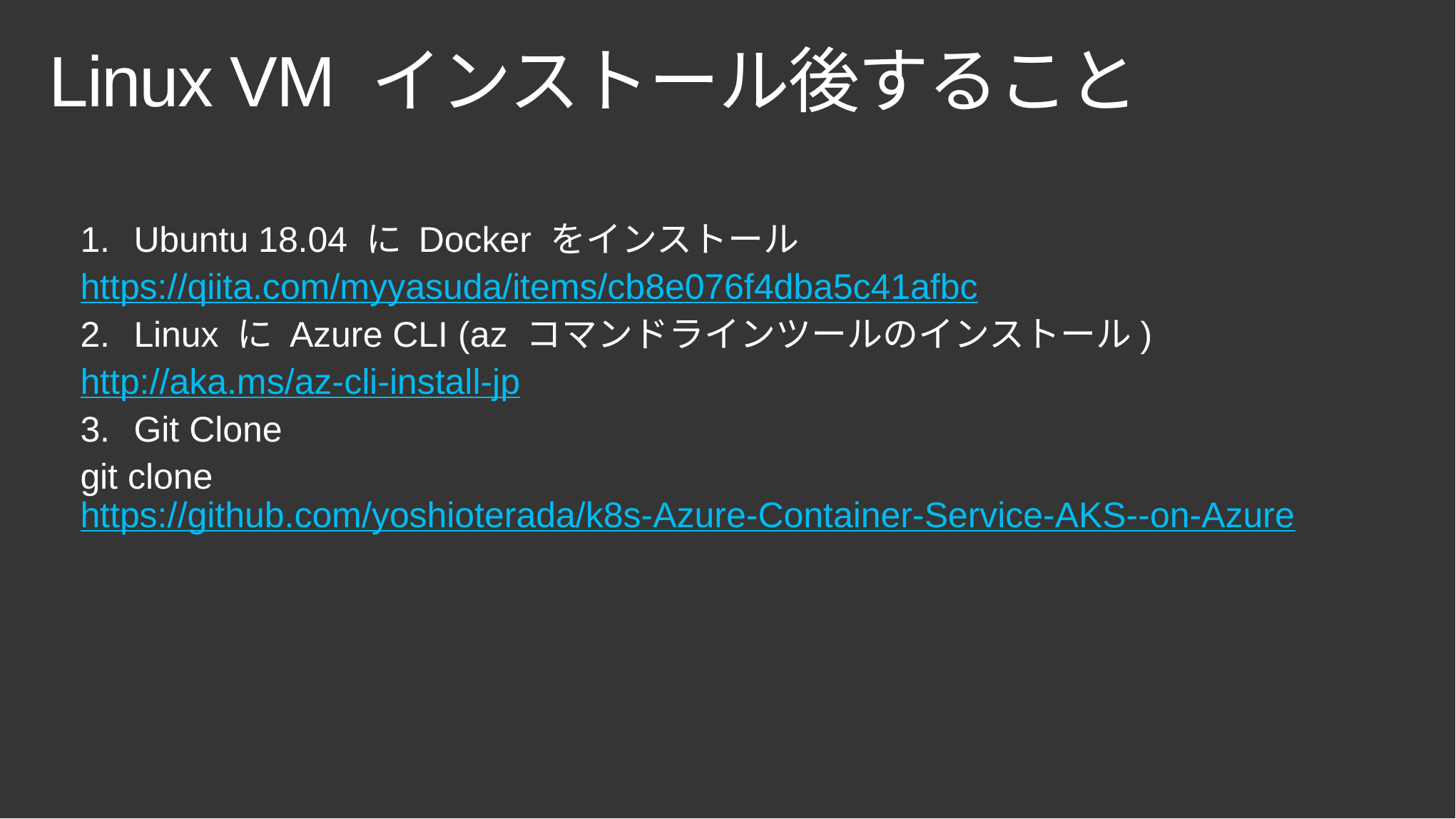

# Linux VM インストール後すること
Ubuntu 18.04 に Docker をインストール
https://qiita.com/myyasuda/items/cb8e076f4dba5c41afbc
Linux に Azure CLI (az コマンドラインツールのインストール)
http://aka.ms/az-cli-install-jp
Git Clone
git clone https://github.com/yoshioterada/k8s-Azure-Container-Service-AKS--on-Azure